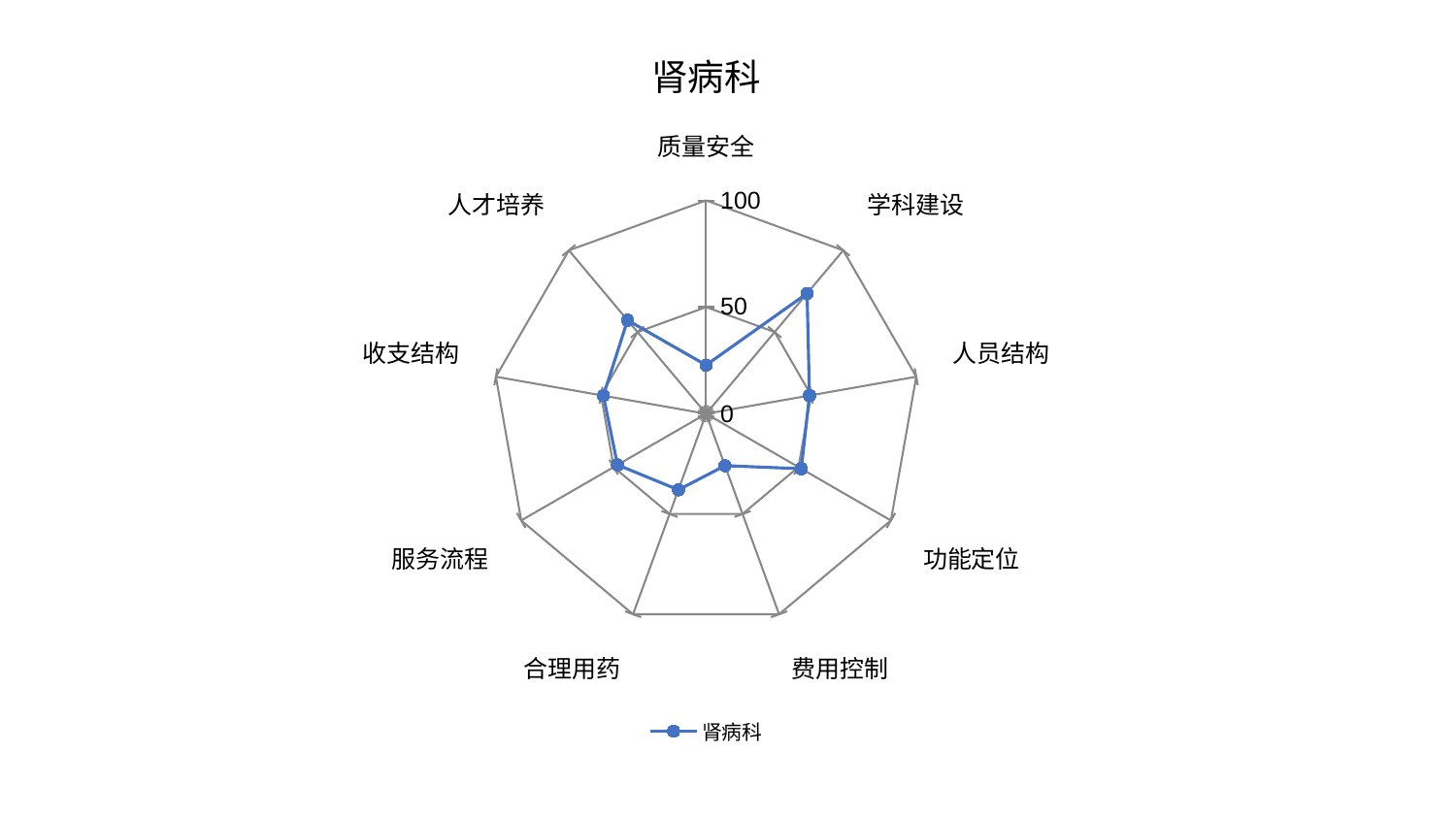

### Chart: 肾病科

| Category | 肾病科 |
|---|---|
| 质量安全 | 22.822269961248917 |
| 学科建设 | 73.6648607123021 |
| 人员结构 | 49.202916590295736 |
| 功能定位 | 51.49985352128741 |
| 费用控制 | 25.896974700696326 |
| 合理用药 | 37.95414749427009 |
| 服务流程 | 47.9337057847014 |
| 收支结构 | 48.85781462098681 |
| 人才培养 | 57.25513555124419 |
179